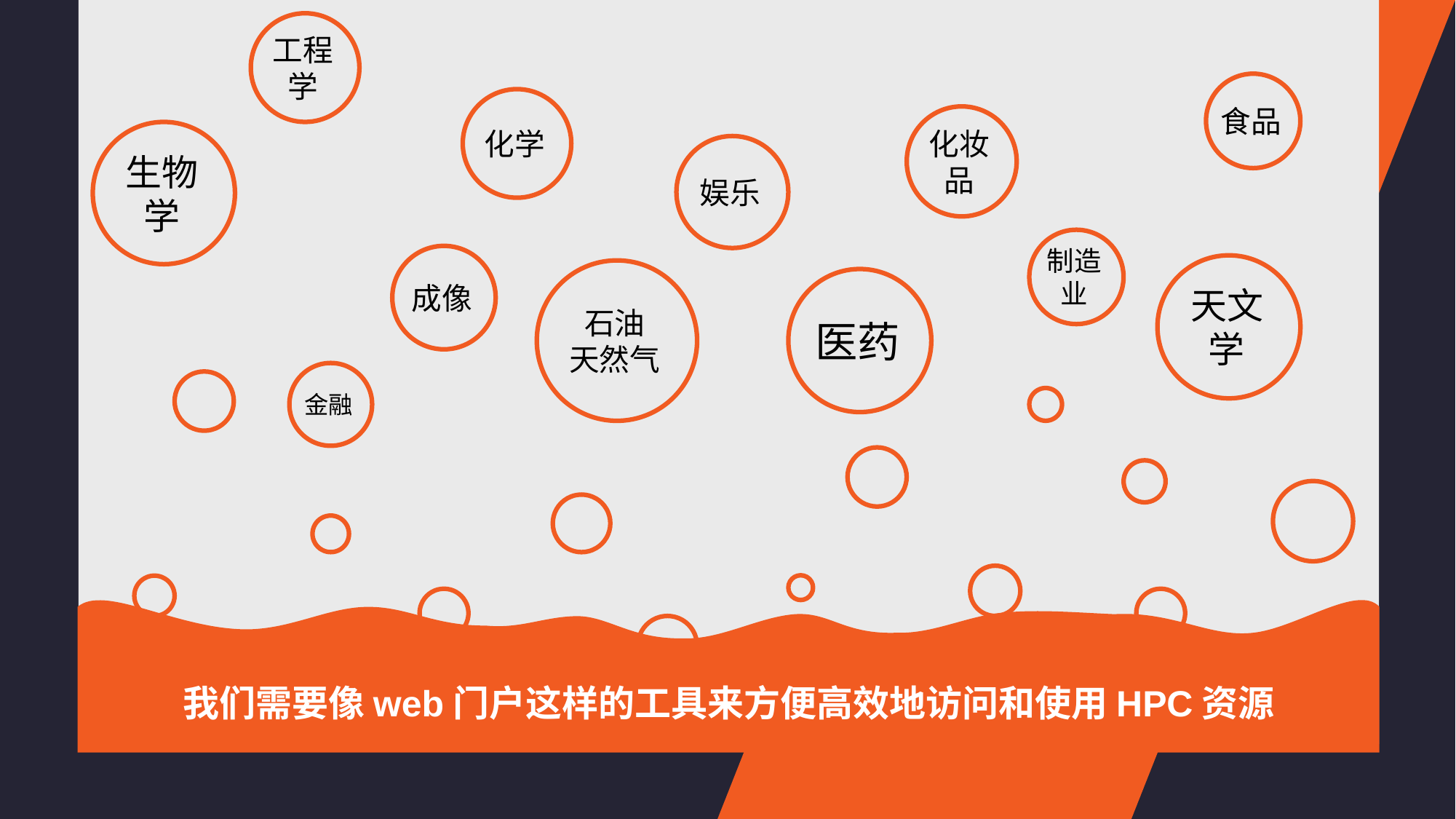

工程学
食品
化学
化妆品
生物
学
娱乐
制造业
成像
天文
学
石油
天然气
医药
金融

我们需要像web门户这样的工具来方便高效地访问和使用HPC资源